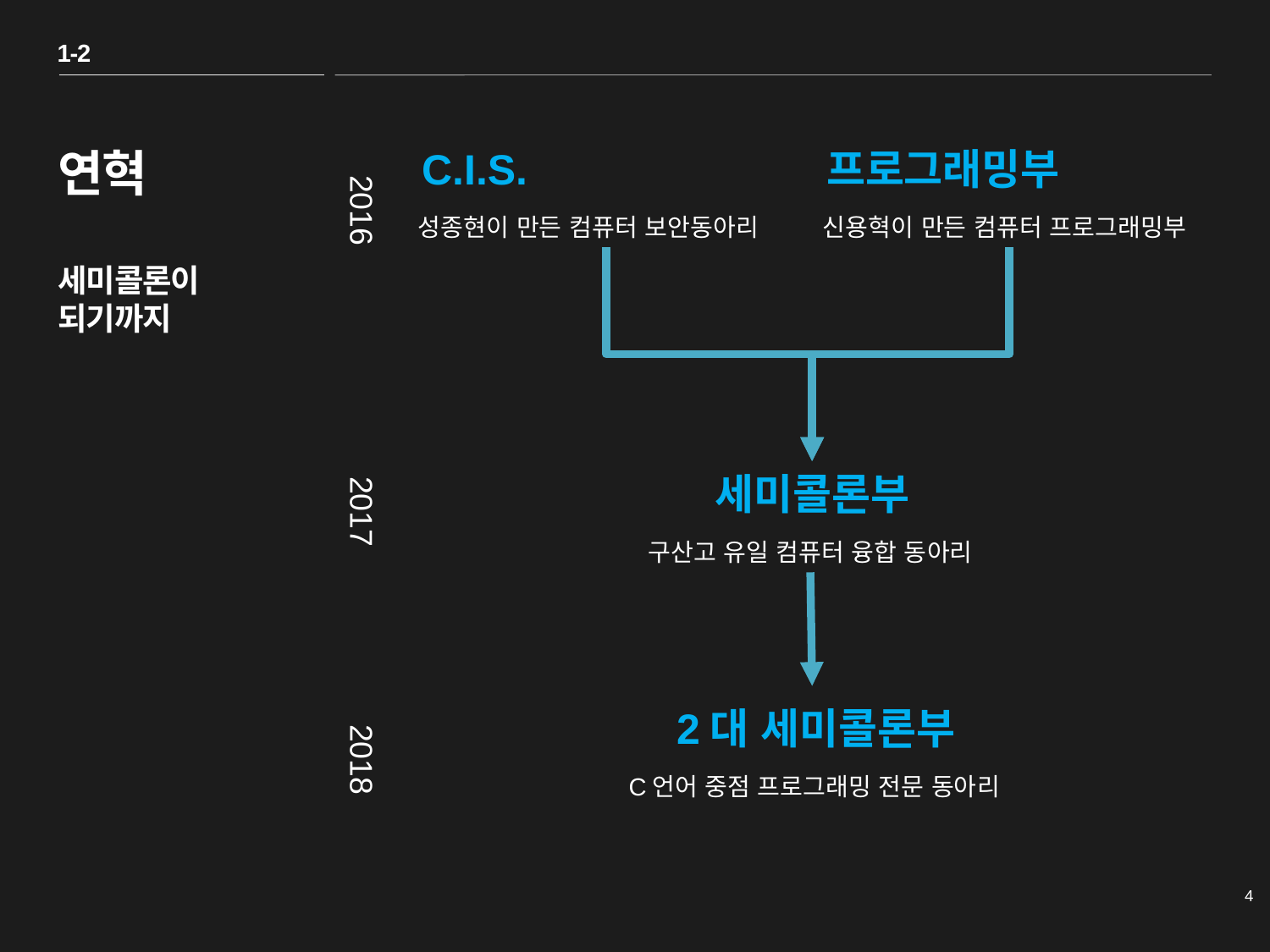

1-2
연혁

세미콜론이
되기까지
C.I.S.
성종현이 만든 컴퓨터 보안동아리
프로그래밍부
신용혁이 만든 컴퓨터 프로그래밍부
 2016                          2017                    2018
세미콜론부
구산고 유일 컴퓨터 융합 동아리
2대 세미콜론부
C언어 중점 프로그래밍 전문 동아리
4